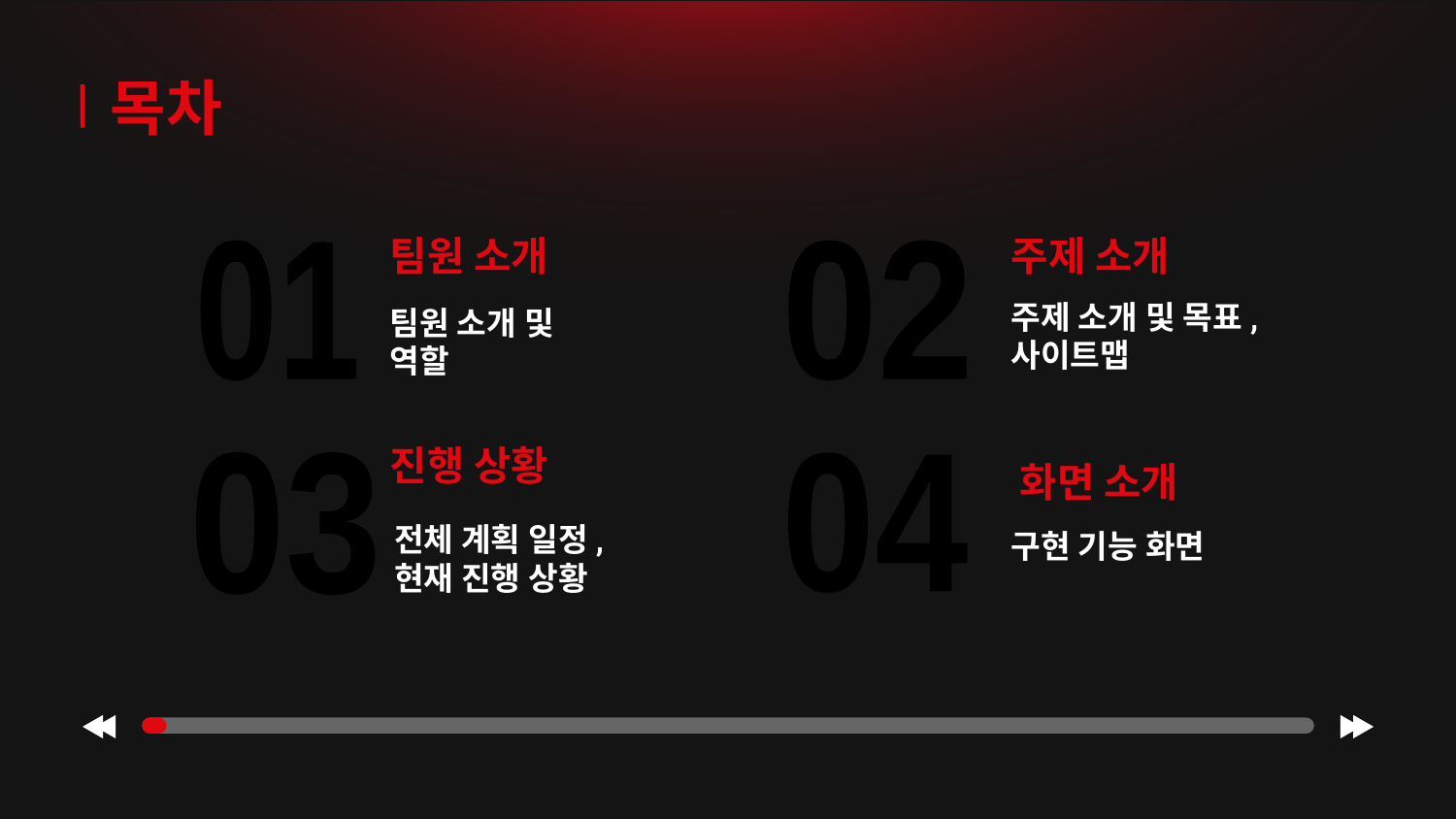

목차
# 팀원 소개
주제 소개
01
02
02
01
주제 소개 및 목표,
사이트맵
팀원 소개 및
역할
진행 상황
03
04
 화면 소개
03
04
전체 계획 일정,
현재 진행 상황
구현 기능 화면